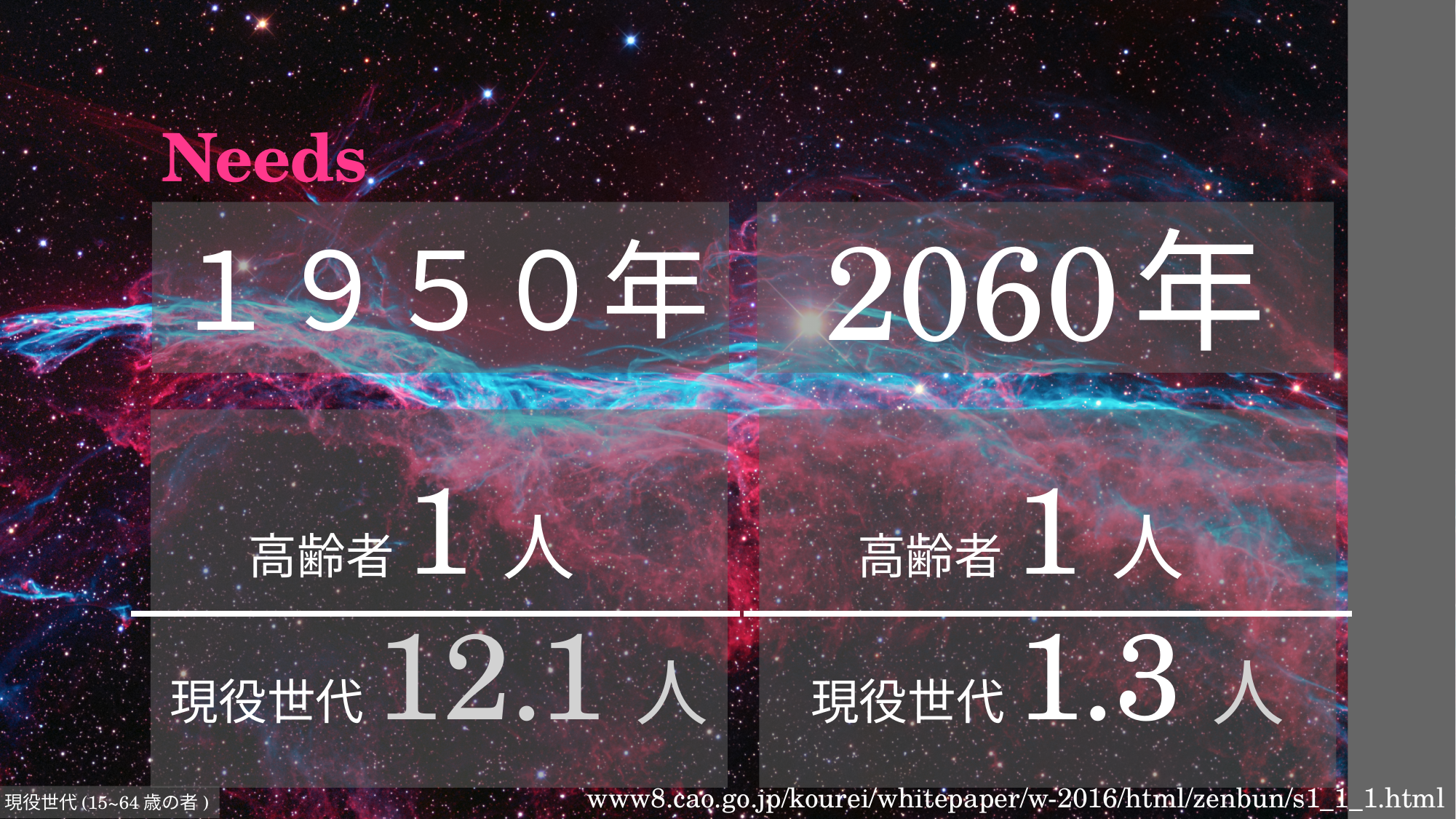

# Needs
１９５０年
2060年
高齢者1人
現役世代12.1人
高齢者1人
現役世代1.3人
www8.cao.go.jp/kourei/whitepaper/w-2016/html/zenbun/s1_1_1.html
現役世代(15~64歳の者)